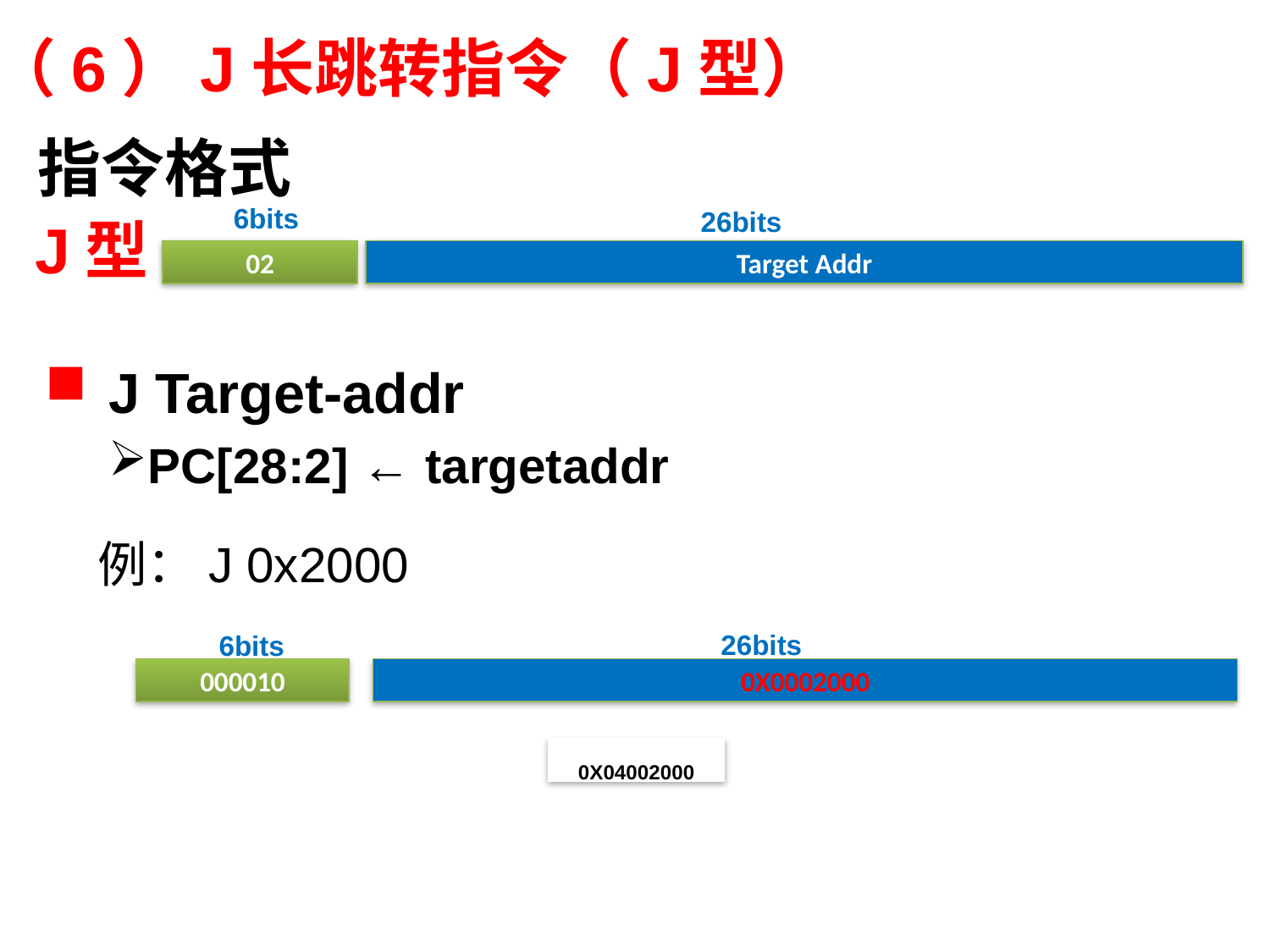

# （6）J长跳转指令（J型）
指令格式
6bits
26bits
02
Target Addr
J型
J Target-addr
PC[28:2] ← targetaddr
例：J 0x2000
26bits
6bits
000010
0X0002000
0X04002000